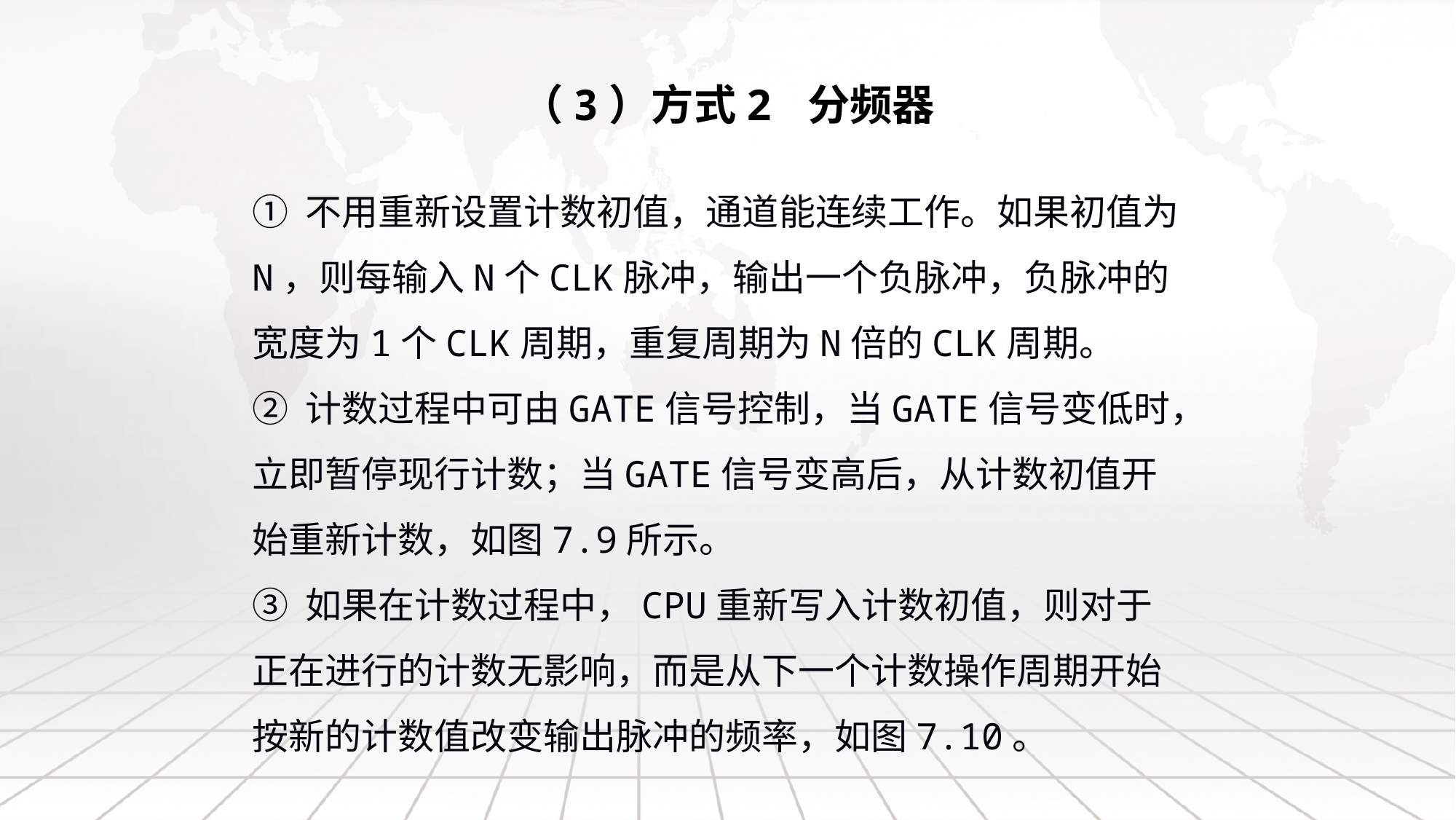

# （3）方式2 分频器
① 不用重新设置计数初值，通道能连续工作。如果初值为N，则每输入N个CLK脉冲，输出一个负脉冲，负脉冲的宽度为1个CLK周期，重复周期为N倍的CLK周期。
② 计数过程中可由GATE信号控制，当GATE信号变低时，立即暂停现行计数；当GATE信号变高后，从计数初值开始重新计数，如图7.9所示。
③ 如果在计数过程中，CPU重新写入计数初值，则对于正在进行的计数无影响，而是从下一个计数操作周期开始按新的计数值改变输出脉冲的频率，如图7.10。